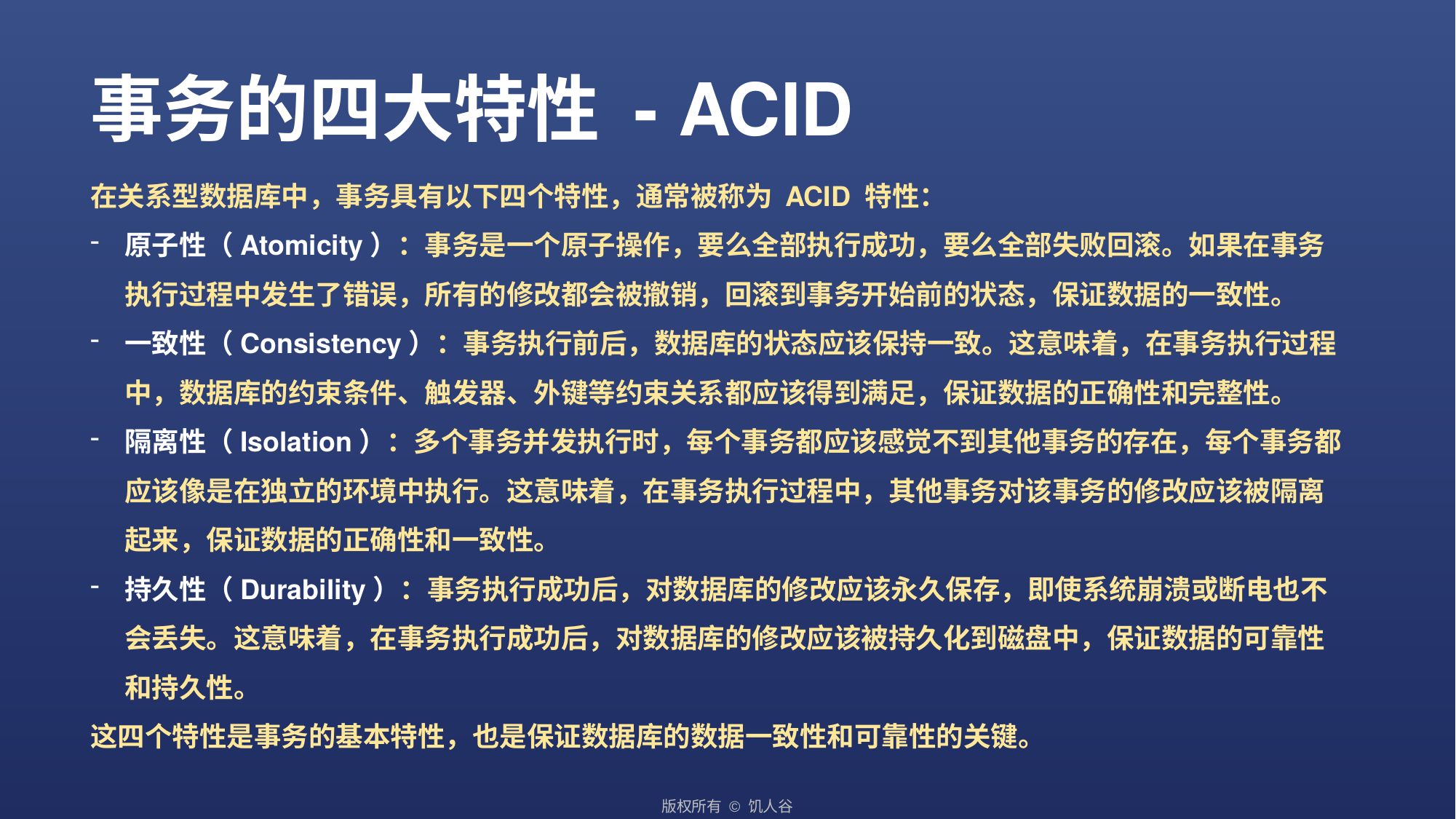

事务的四大特性 - ACID
在关系型数据库中，事务具有以下四个特性，通常被称为 ACID 特性：
原子性（Atomicity）：事务是一个原子操作，要么全部执行成功，要么全部失败回滚。如果在事务执行过程中发生了错误，所有的修改都会被撤销，回滚到事务开始前的状态，保证数据的一致性。
一致性（Consistency）：事务执行前后，数据库的状态应该保持一致。这意味着，在事务执行过程中，数据库的约束条件、触发器、外键等约束关系都应该得到满足，保证数据的正确性和完整性。
隔离性（Isolation）：多个事务并发执行时，每个事务都应该感觉不到其他事务的存在，每个事务都应该像是在独立的环境中执行。这意味着，在事务执行过程中，其他事务对该事务的修改应该被隔离起来，保证数据的正确性和一致性。
持久性（Durability）：事务执行成功后，对数据库的修改应该永久保存，即使系统崩溃或断电也不会丢失。这意味着，在事务执行成功后，对数据库的修改应该被持久化到磁盘中，保证数据的可靠性和持久性。
这四个特性是事务的基本特性，也是保证数据库的数据一致性和可靠性的关键。